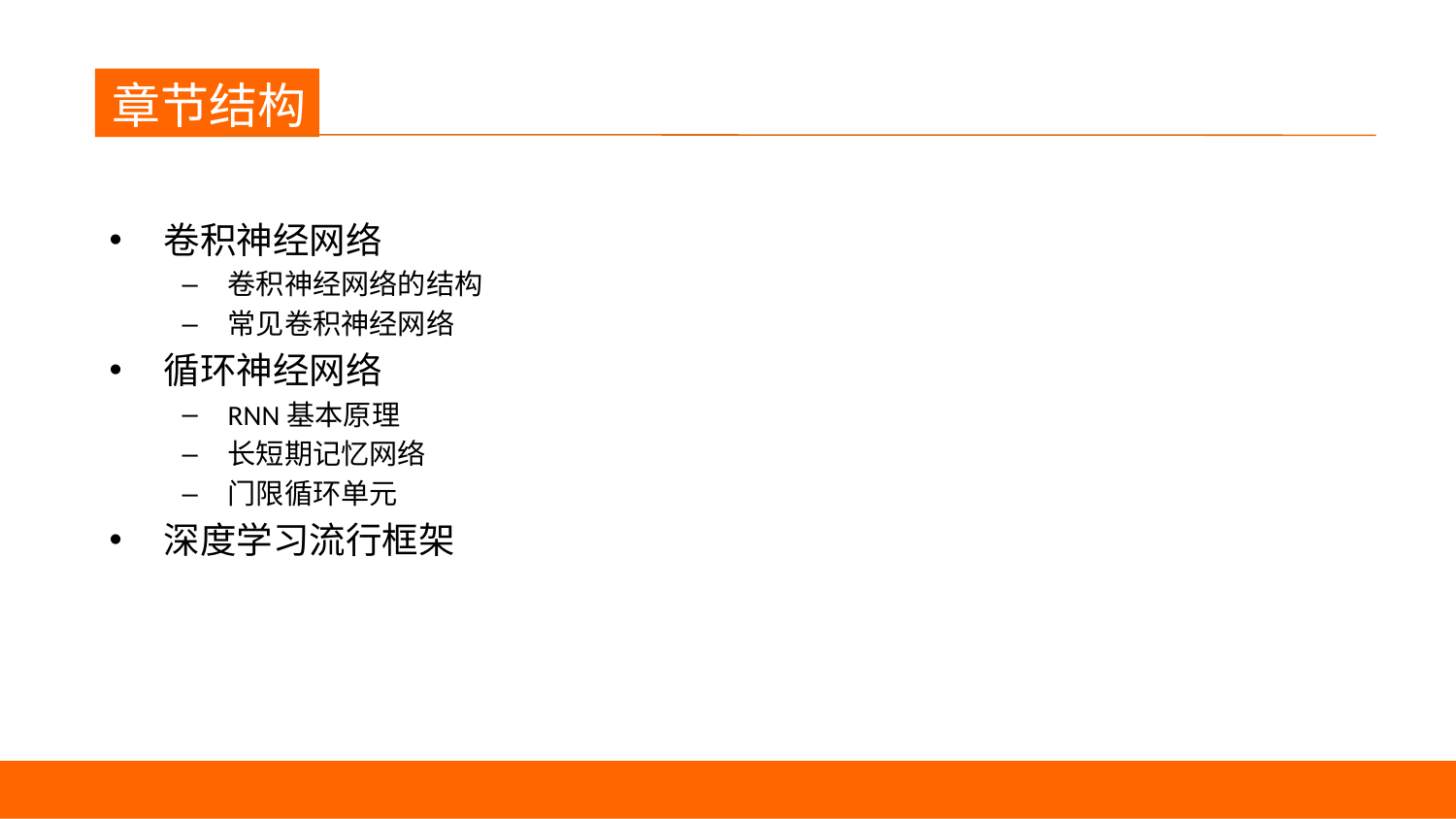

章节结构

卷积神经网络
卷积神经网络的结构
常见卷积神经网络
循环神经网络
RNN基本原理
长短期记忆网络
门限循环单元
深度学习流行框架